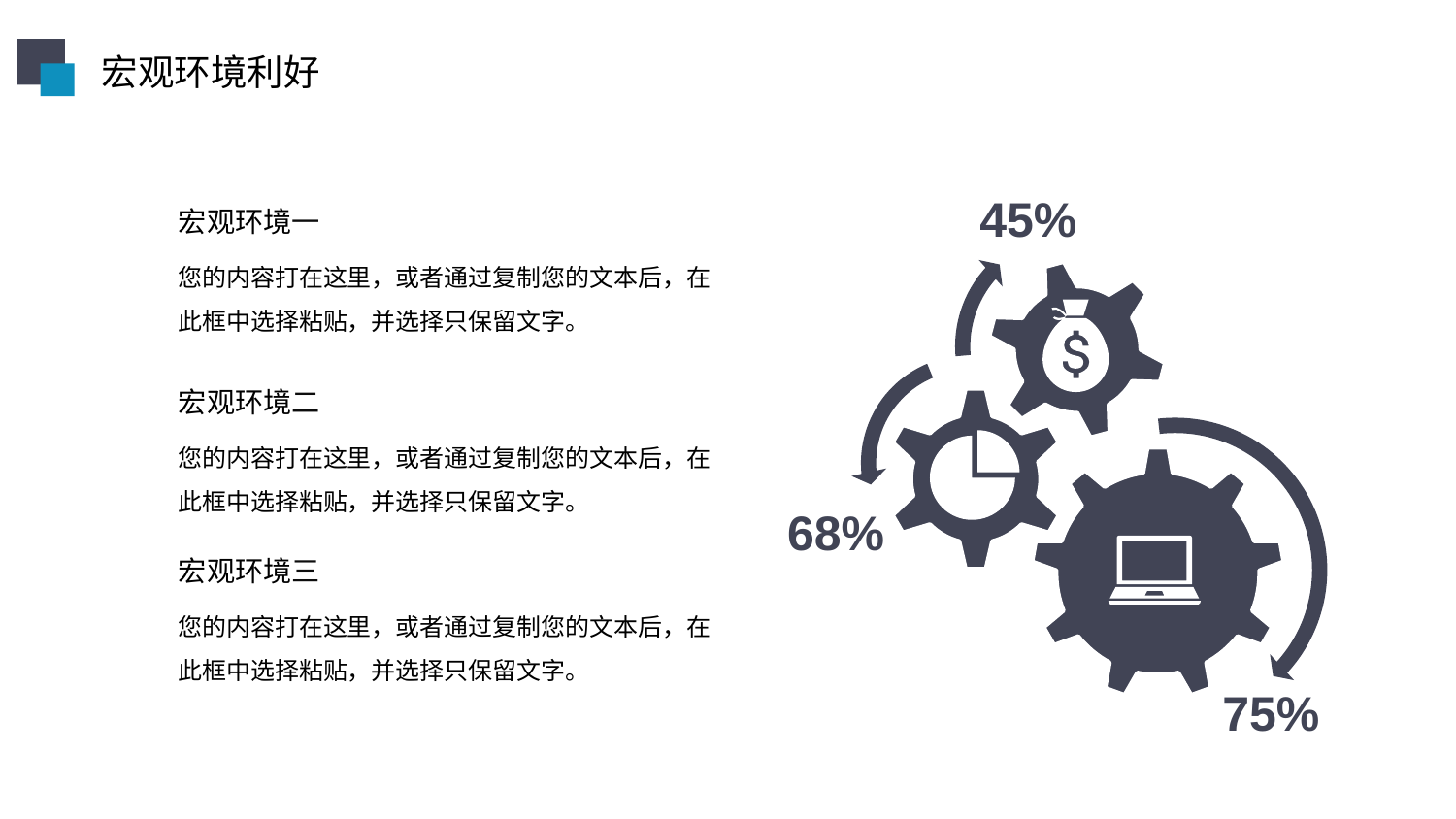

宏观环境利好
45%
宏观环境一
您的内容打在这里，或者通过复制您的文本后，在此框中选择粘贴，并选择只保留文字。

宏观环境二
您的内容打在这里，或者通过复制您的文本后，在此框中选择粘贴，并选择只保留文字。

68%

宏观环境三
您的内容打在这里，或者通过复制您的文本后，在此框中选择粘贴，并选择只保留文字。
75%